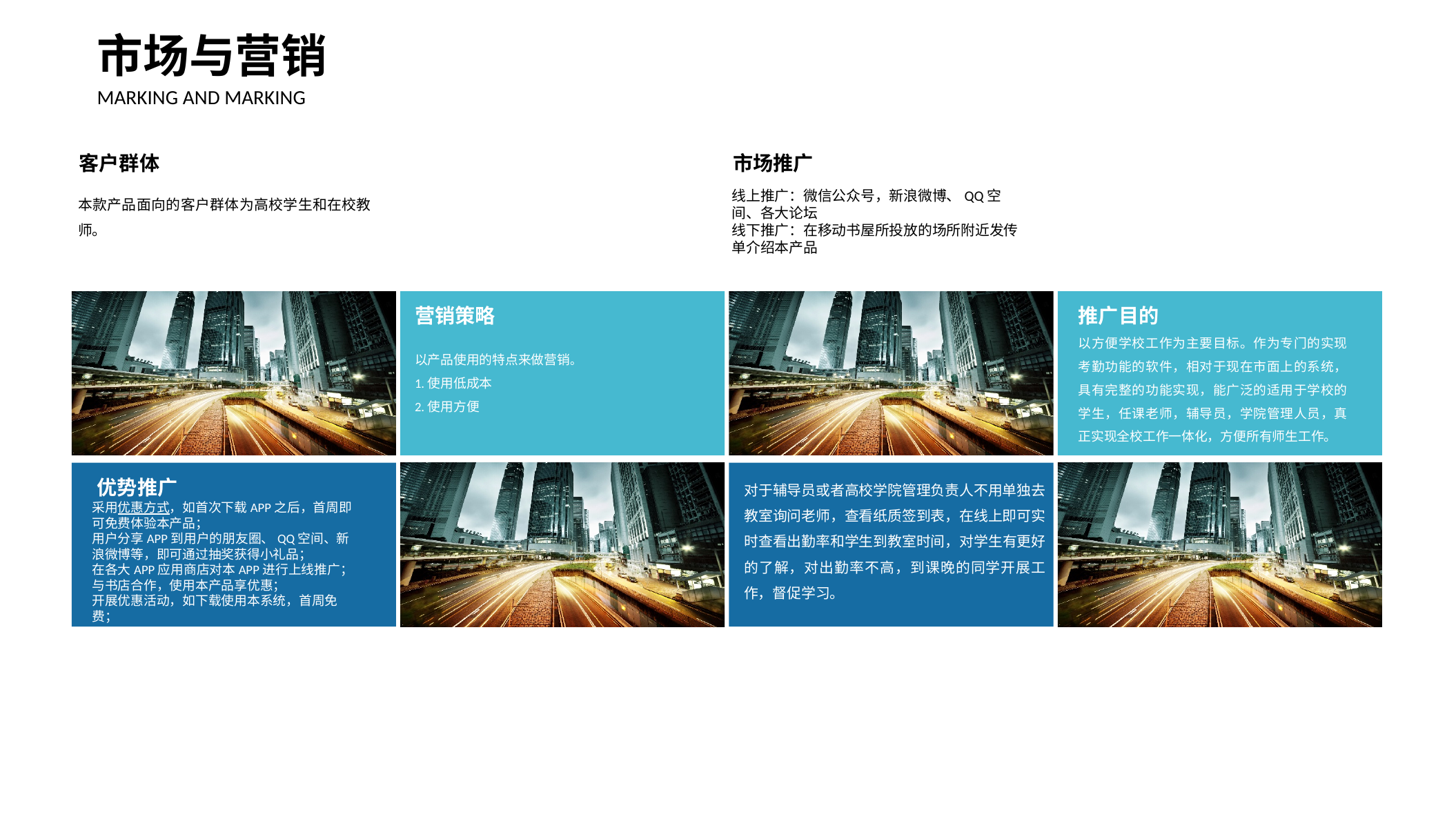

市场与营销
MARKING AND MARKING
客户群体
市场推广
线上推广：微信公众号，新浪微博、QQ空间、各大论坛
线下推广：在移动书屋所投放的场所附近发传单介绍本产品
本款产品面向的客户群体为高校学生和在校教师。

营销策略
推广目的
以方便学校工作为主要目标。作为专门的实现考勤功能的软件，相对于现在市面上的系统，具有完整的功能实现，能广泛的适用于学校的学生，任课老师，辅导员，学院管理人员，真正实现全校工作一体化，方便所有师生工作。

以产品使用的特点来做营销。
1.使用低成本
2.使用方便

优势推广

对于辅导员或者高校学院管理负责人不用单独去教室询问老师，查看纸质签到表，在线上即可实时查看出勤率和学生到教室时间，对学生有更好的了解，对出勤率不高，到课晚的同学开展工作，督促学习。
采用优惠方式，如首次下载APP之后，首周即可免费体验本产品；
用户分享APP到用户的朋友圈、QQ空间、新浪微博等，即可通过抽奖获得小礼品；
在各大APP应用商店对本APP进行上线推广；
与书店合作，使用本产品享优惠；
开展优惠活动，如下载使用本系统，首周免费；